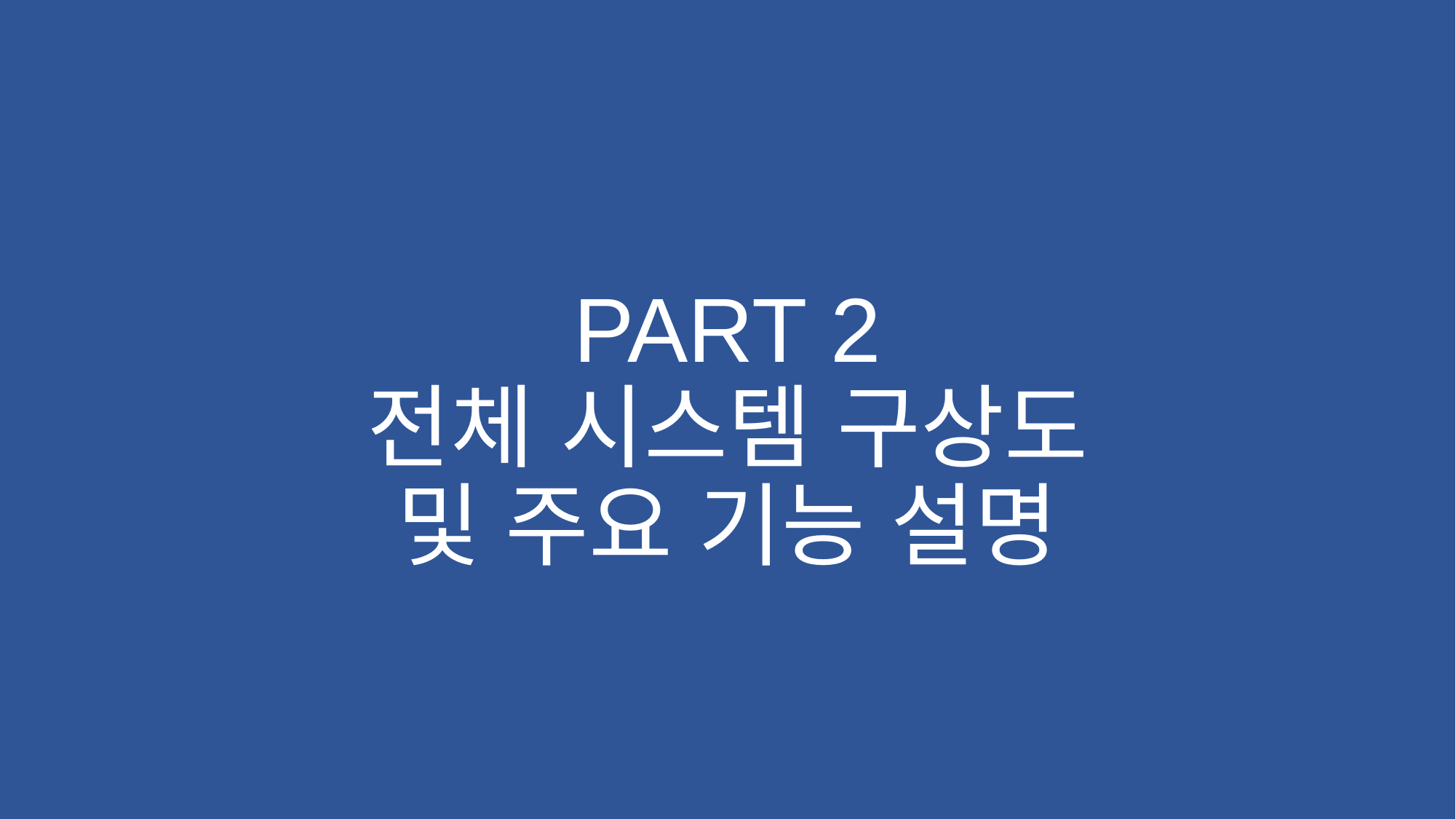

# PART 2 전체 시스템 구상도 및 주요 기능 설명